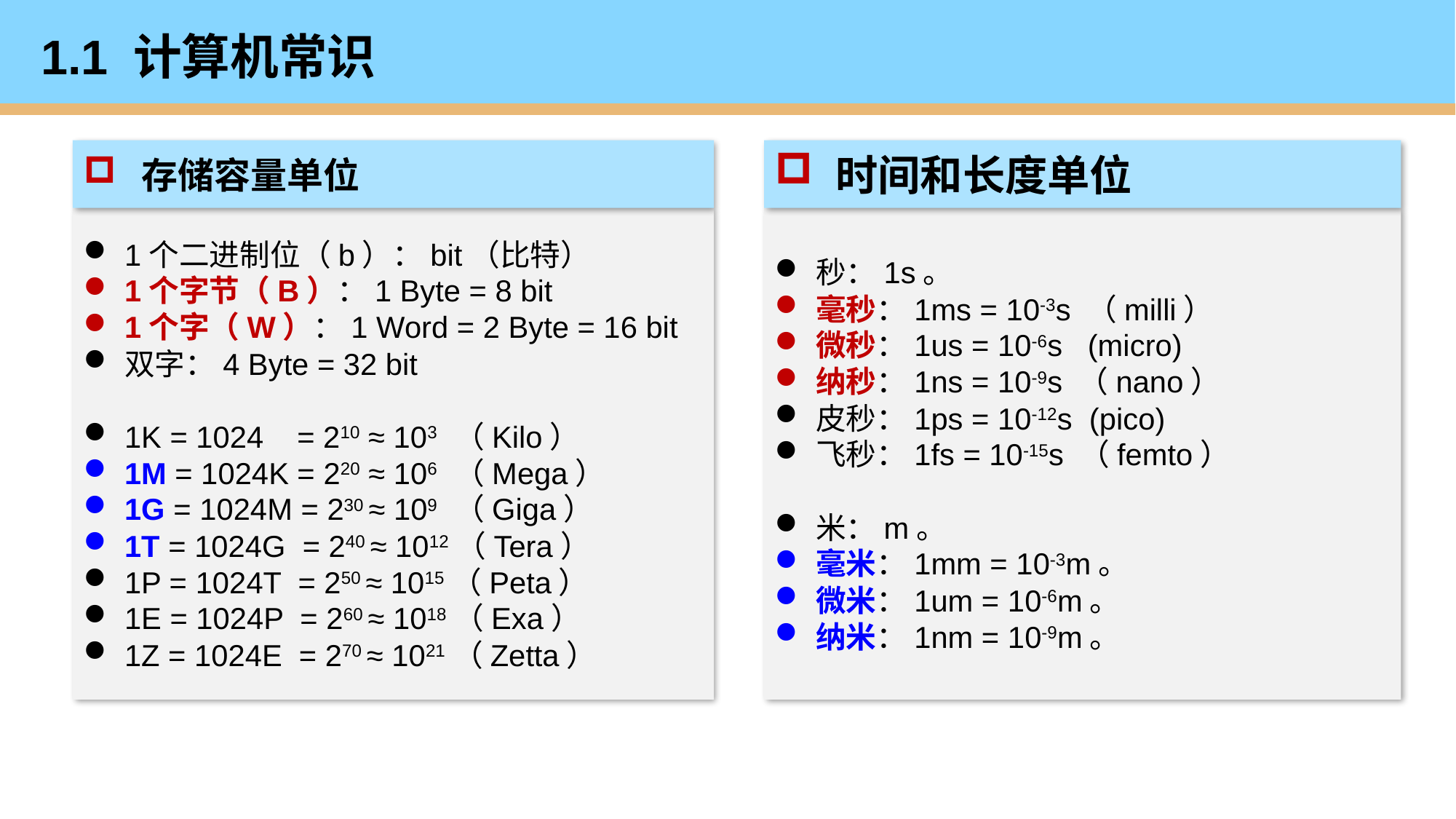

# 1.1 计算机常识
 存储容量单位
 时间和长度单位
秒：1s。
毫秒：1ms = 10-3s （milli）
微秒：1us = 10-6s   (micro)
纳秒：1ns = 10-9s （nano）
皮秒：1ps = 10-12s  (pico)
飞秒：1fs = 10-15s （femto）

米：m。
毫米：1mm = 10-3m。
微米：1um = 10-6m。
纳米：1nm = 10-9m。
1个二进制位（b）：bit（比特）
1个字节（B）：1 Byte = 8 bit
1个字（W）：1 Word = 2 Byte = 16 bit
双字：4 Byte = 32 bit

1K = 1024    = 210 ≈ 103  （Kilo）
1M = 1024K = 220 ≈ 106  （Mega）
1G = 1024M = 230 ≈ 109  （Giga）
1T = 1024G  = 240 ≈ 1012（Tera）
1P = 1024T  = 250 ≈ 1015（Peta）
1E = 1024P  = 260 ≈ 1018（Exa）
1Z = 1024E  = 270 ≈ 1021（Zetta）
12